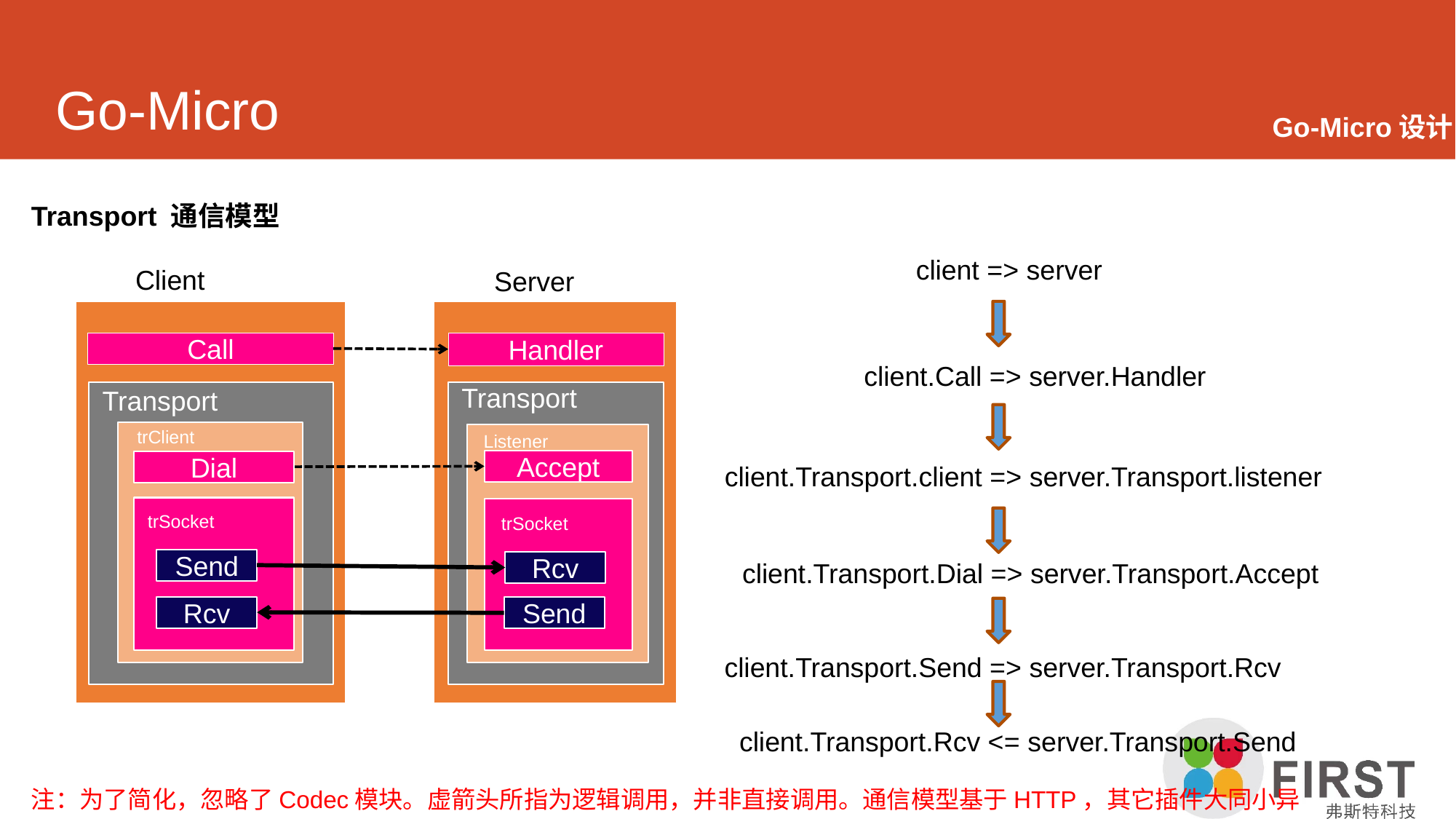

# Go-Micro
Go-Micro设计
Transport 通信模型
client => server

Client
Server

Handler
Call
client.Call => server.Handler

Transport
Transport

trClient

Listener

Accept
Dial
client.Transport.client => server.Transport.listener

trSocket
trSocket

client.Transport.Dial => server.Transport.Accept
Send
Rcv
Rcv
Send

client.Transport.Send => server.Transport.Rcv

client.Transport.Rcv <= server.Transport.Send
注：为了简化，忽略了Codec模块。虚箭头所指为逻辑调用，并非直接调用。通信模型基于HTTP，其它插件大同小异